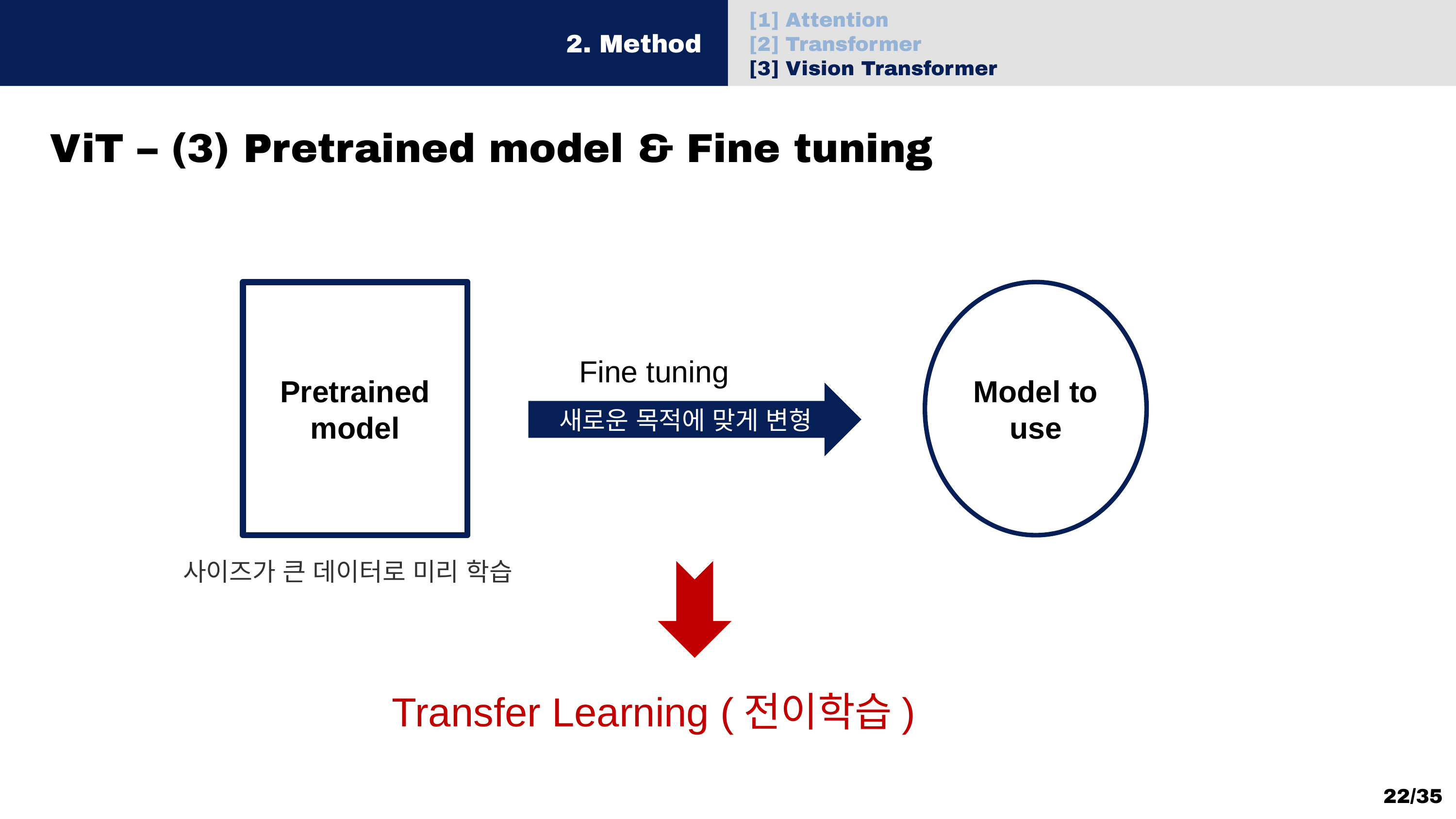

[1] Attention
[2] Transformer
[3] Vision Transformer
2. Method
ViT – (3) Pretrained model & Fine tuning
Pretrained model
Model to use
Fine tuning
새로운 목적에 맞게 변형
사이즈가 큰 데이터로 미리 학습

Transfer Learning (전이학습)